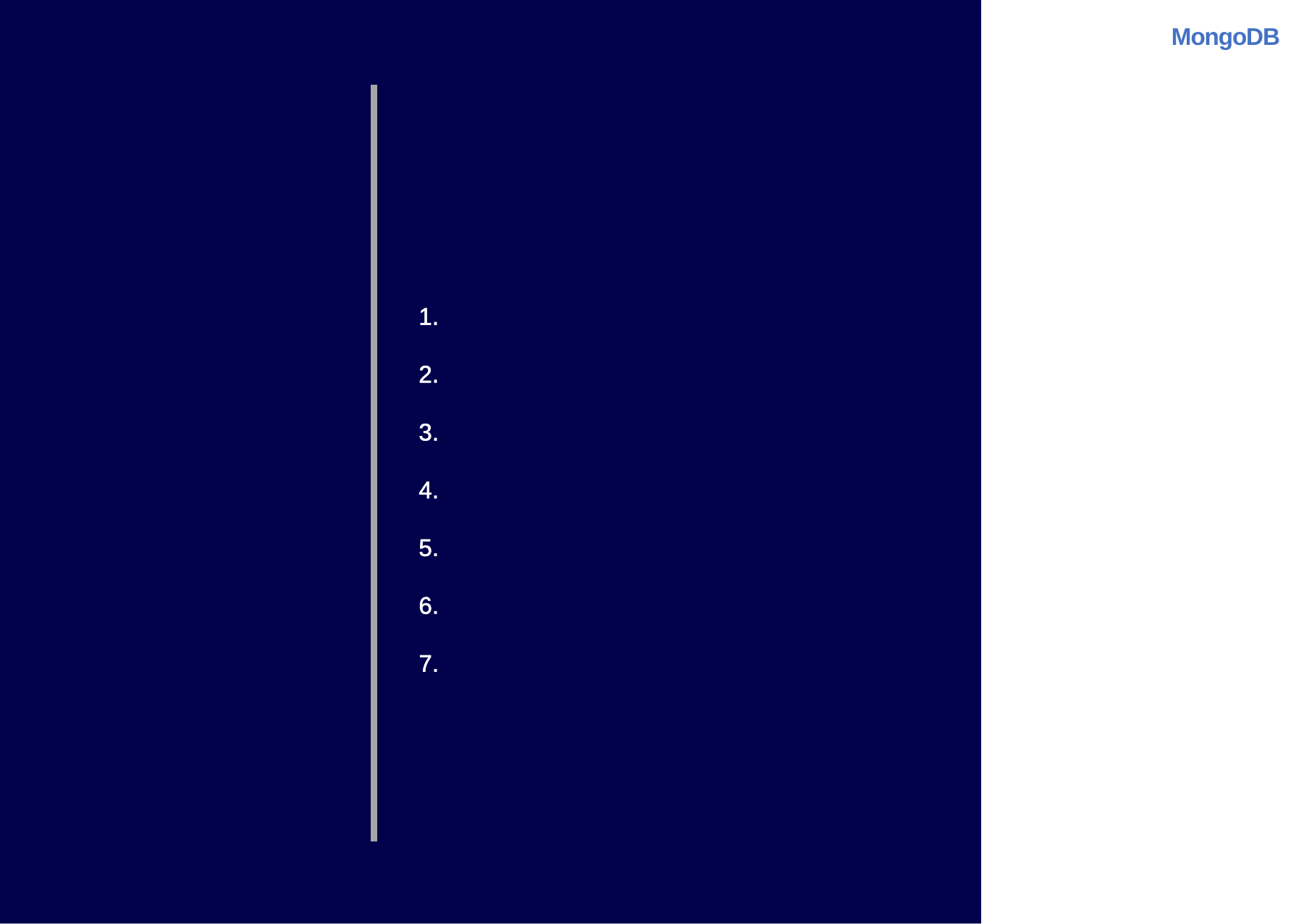

MongoDB
Agenda
MongoDB 가입/접속

MongoDB Compass

MongoDB 기본검색

MongoDB Filtering

MongoDB 정렬 및 LIMIT

MongoDB lookup (Join)

MongoDB 집계 분석